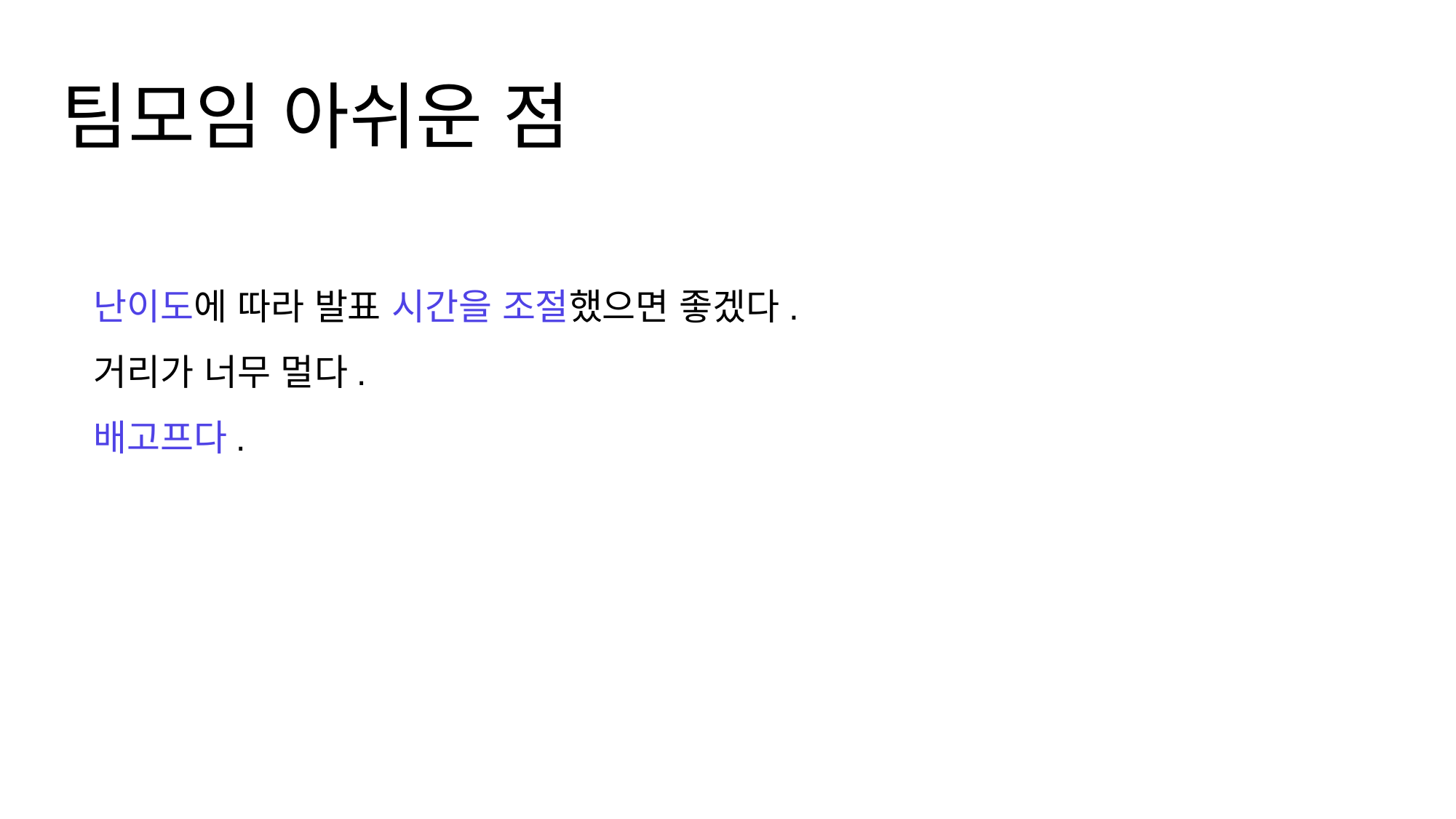

팀모임 아쉬운 점
난이도에 따라 발표 시간을 조절했으면 좋겠다.
거리가 너무 멀다.
배고프다.